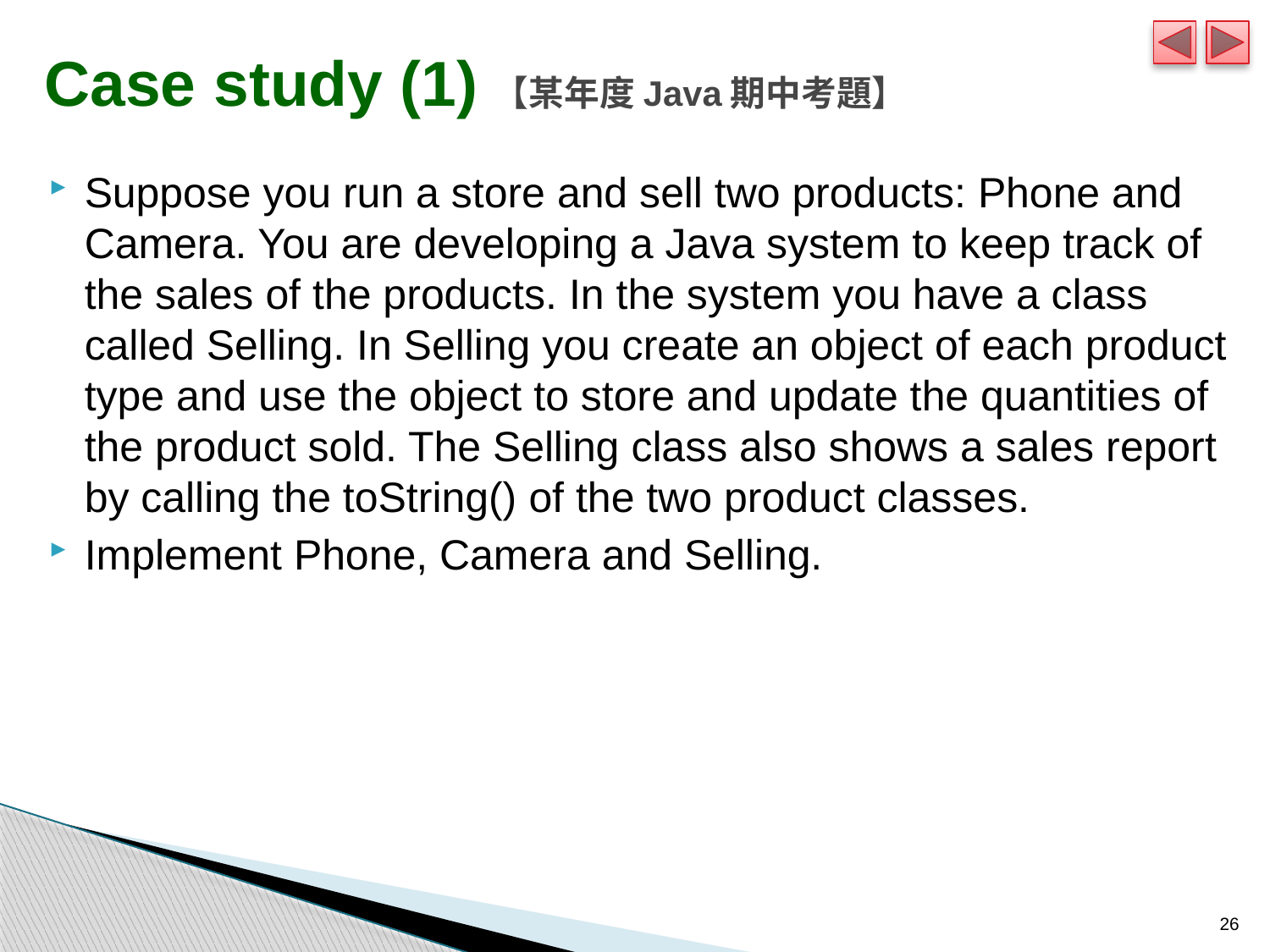

# Case study (1)【某年度Java期中考題】
Suppose you run a store and sell two products: Phone and Camera. You are developing a Java system to keep track of the sales of the products. In the system you have a class called Selling. In Selling you create an object of each product type and use the object to store and update the quantities of the product sold. The Selling class also shows a sales report by calling the toString() of the two product classes.
Implement Phone, Camera and Selling.
26